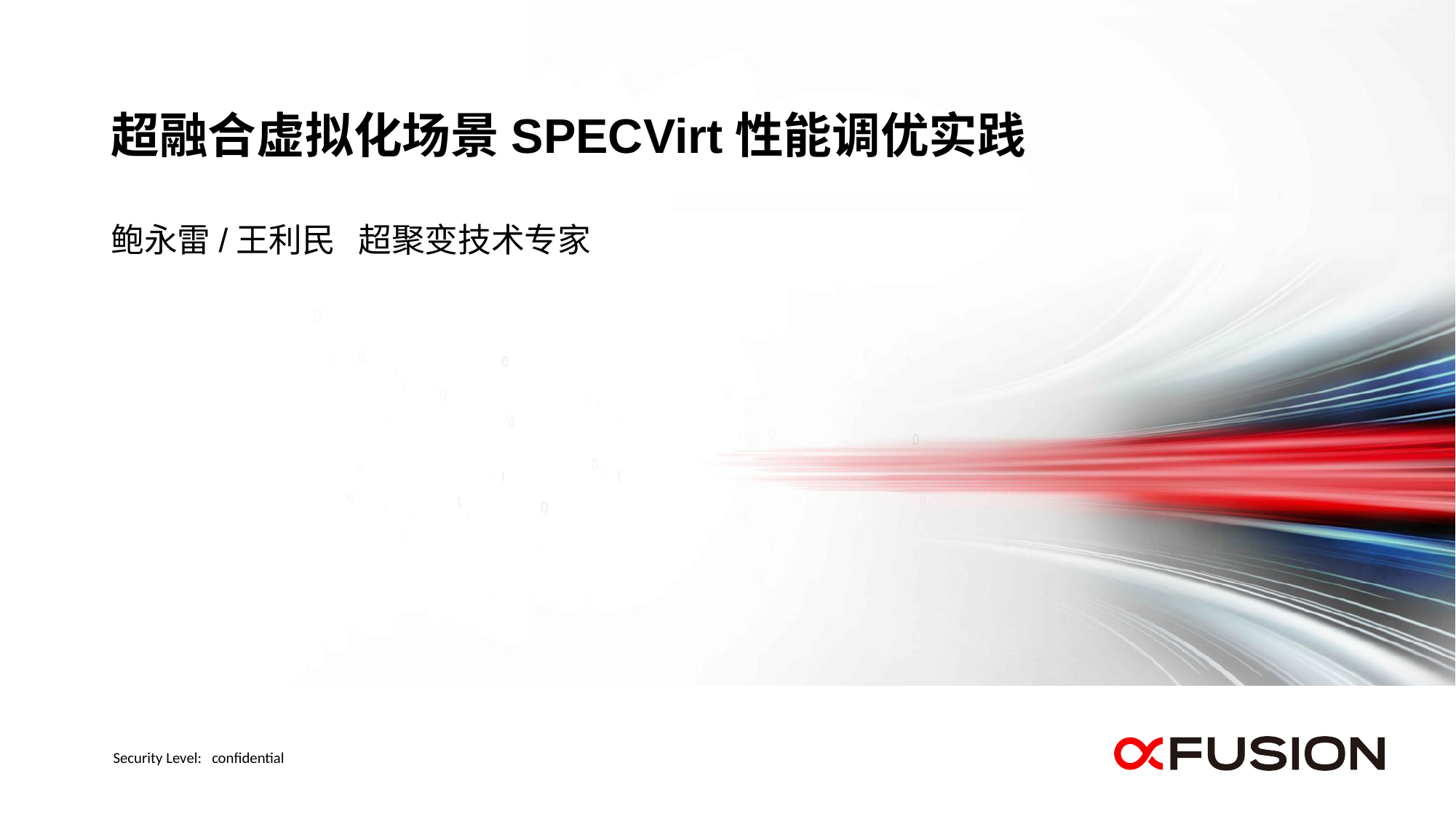

# 超融合虚拟化场景SPECVirt性能调优实践
鲍永雷/王利民   超聚变技术专家
Security Level:   confidential